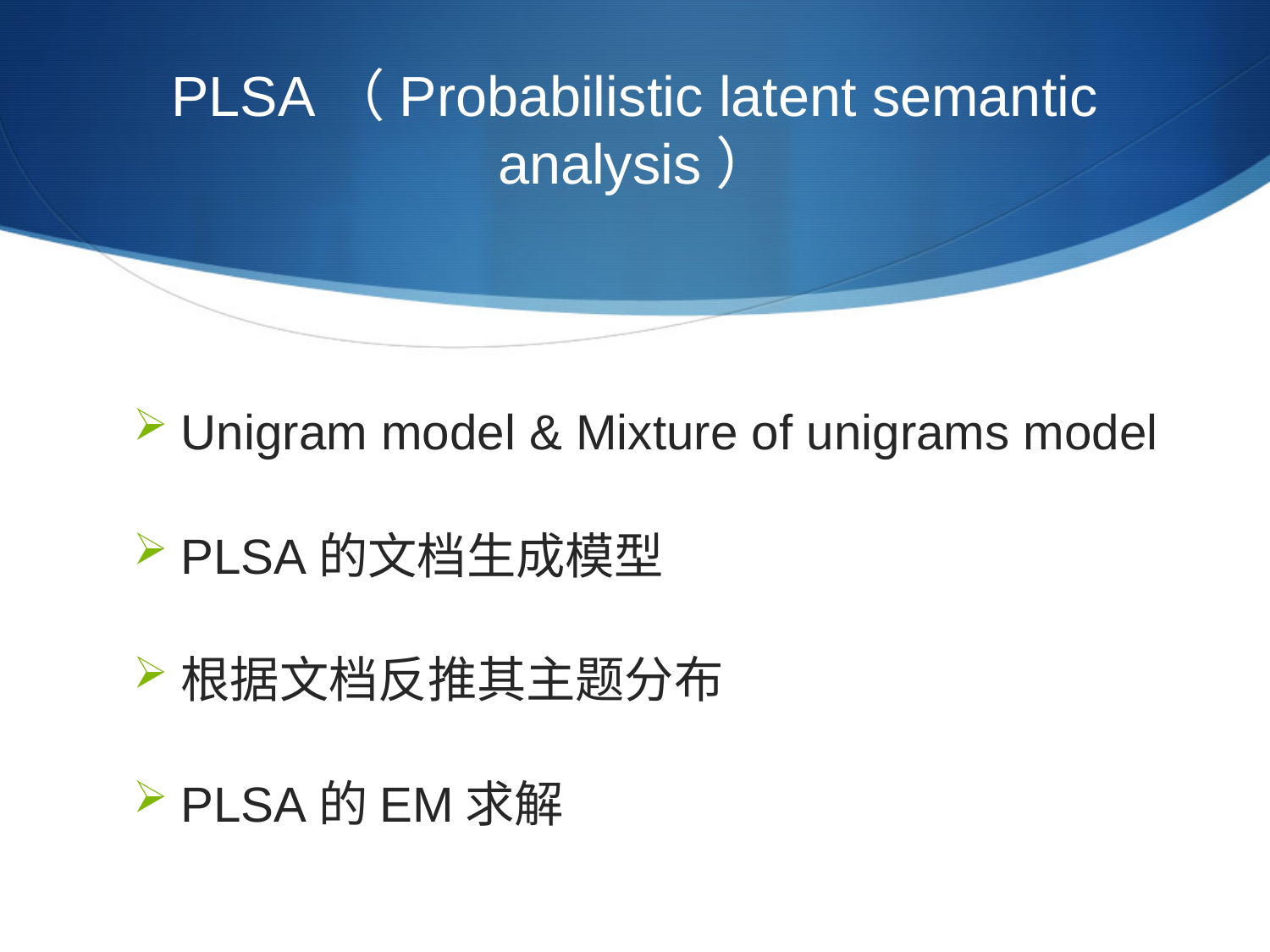

# PLSA（Probabilistic latent semantic analysis）
Unigram model & Mixture of unigrams model
PLSA的文档生成模型
根据文档反推其主题分布
PLSA的EM求解